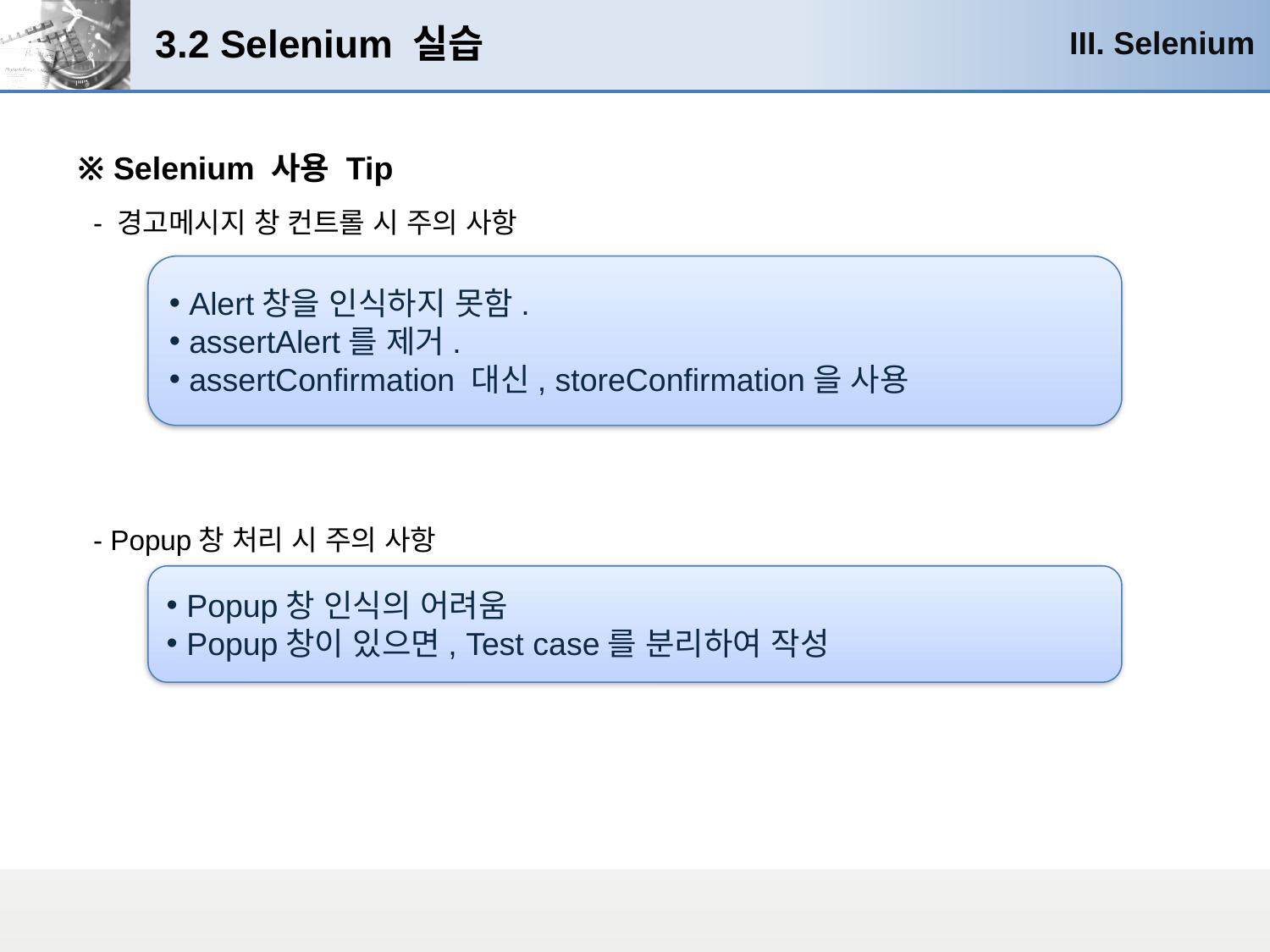

# 3.2 Selenium 실습
III. Selenium
※ Selenium 사용 Tip
  - 경고메시지 창 컨트롤 시 주의 사항

  - Popup창 처리 시 주의 사항

 Alert창을 인식하지 못함.
 assertAlert를 제거.
 assertConfirmation 대신, storeConfirmation을 사용
 Popup창 인식의 어려움
 Popup창이 있으면, Test case를 분리하여 작성